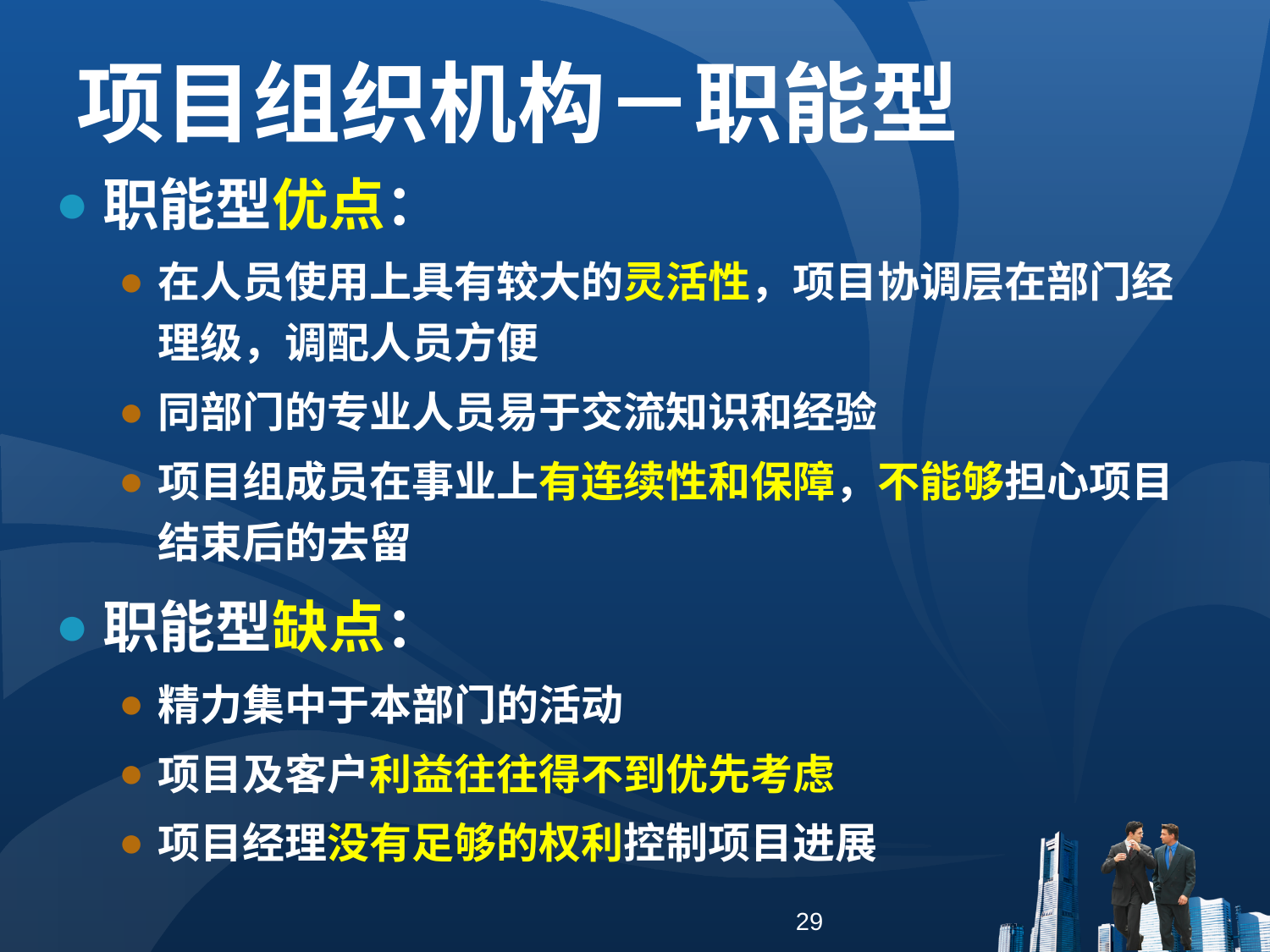

项目组织机构－职能型
职能型优点：
在人员使用上具有较大的灵活性，项目协调层在部门经理级，调配人员方便
同部门的专业人员易于交流知识和经验
项目组成员在事业上有连续性和保障，不能够担心项目结束后的去留
职能型缺点：
精力集中于本部门的活动
项目及客户利益往往得不到优先考虑
项目经理没有足够的权利控制项目进展
29